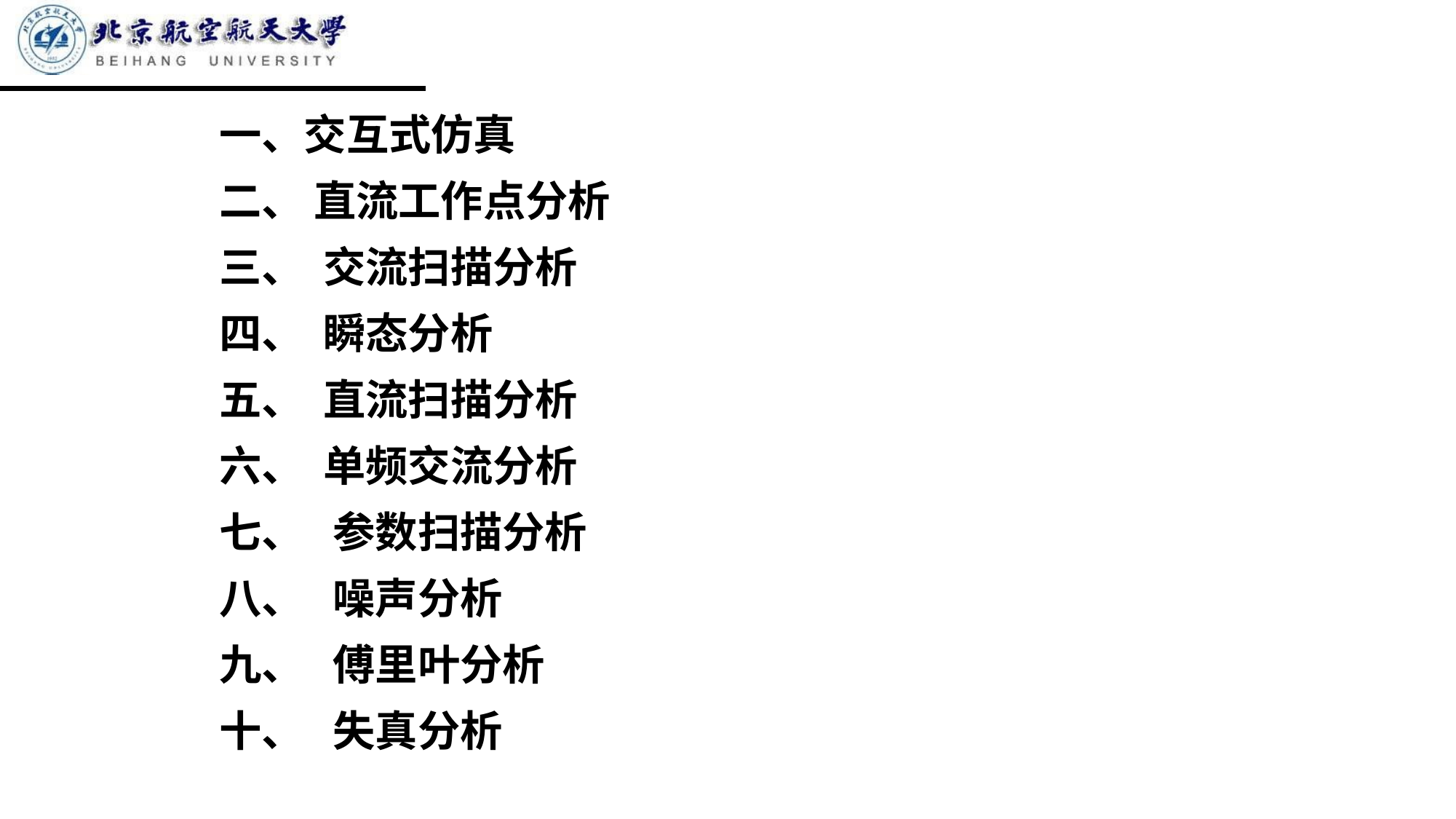

一、交互式仿真
二、 直流工作点分析
三、  交流扫描分析
四、  瞬态分析
五、  直流扫描分析
六、  单频交流分析
七、   参数扫描分析
八、   噪声分析
九、   傅里叶分析
十、   失真分析